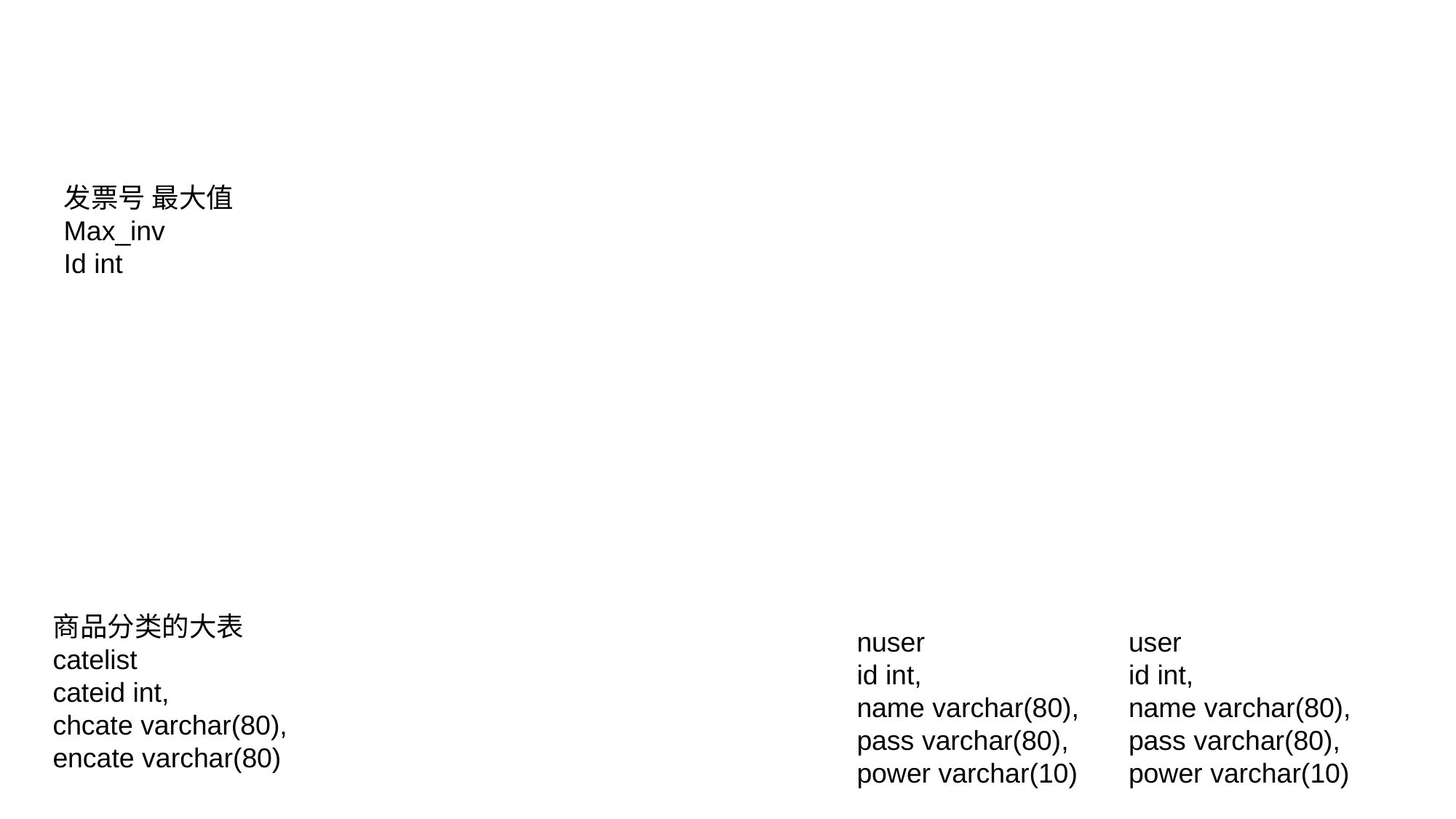

发票号 最大值
Max_inv
Id int

商品分类的大表
catelist
cateid int,
chcate varchar(80),
encate varchar(80)

nuser
id int,
name varchar(80),
pass varchar(80),
power varchar(10)
user
id int,
name varchar(80),
pass varchar(80),
power varchar(10)